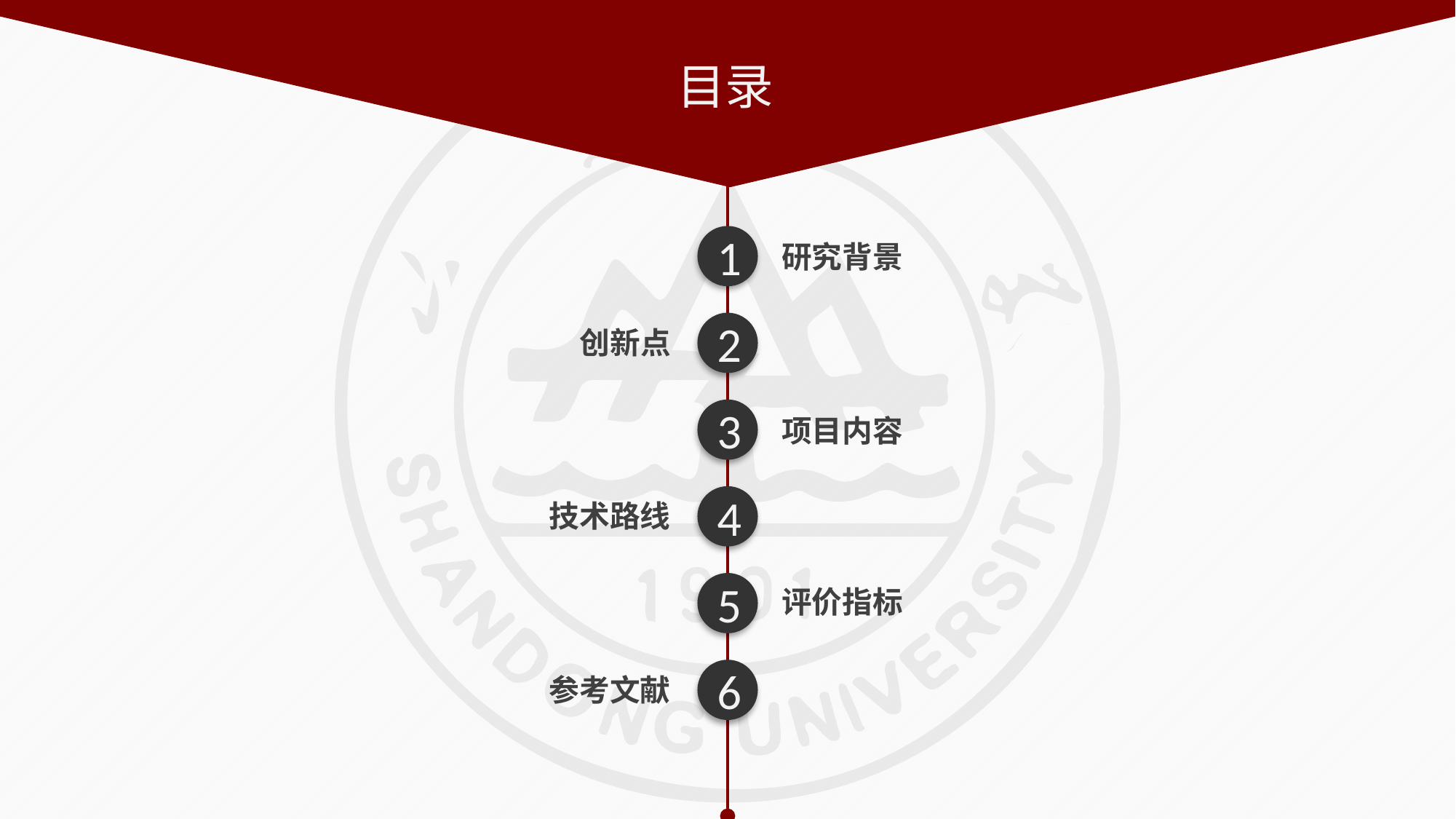

目录
1
研究背景
2
创新点
3
项目内容
4
技术路线
5
评价指标
6
参考文献